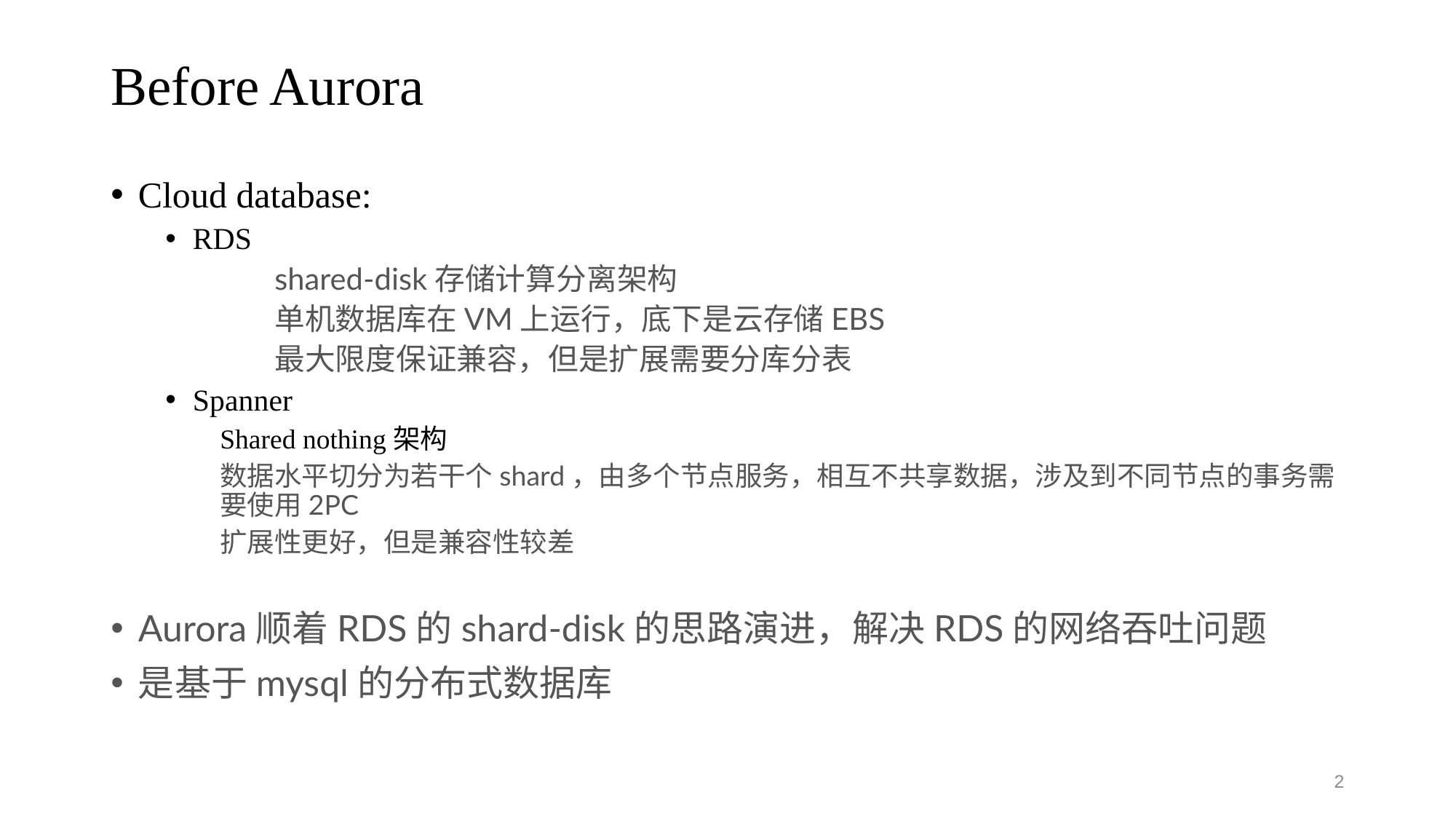

# Before Aurora
Cloud database:
RDS
	shared-disk存储计算分离架构
	单机数据库在VM上运行，底下是云存储EBS
	最大限度保证兼容，但是扩展需要分库分表
Spanner
Shared nothing架构
数据水平切分为若干个shard，由多个节点服务，相互不共享数据，涉及到不同节点的事务需要使用2PC
扩展性更好，但是兼容性较差

Aurora顺着RDS的shard-disk的思路演进，解决RDS的网络吞吐问题
是基于mysql的分布式数据库
2